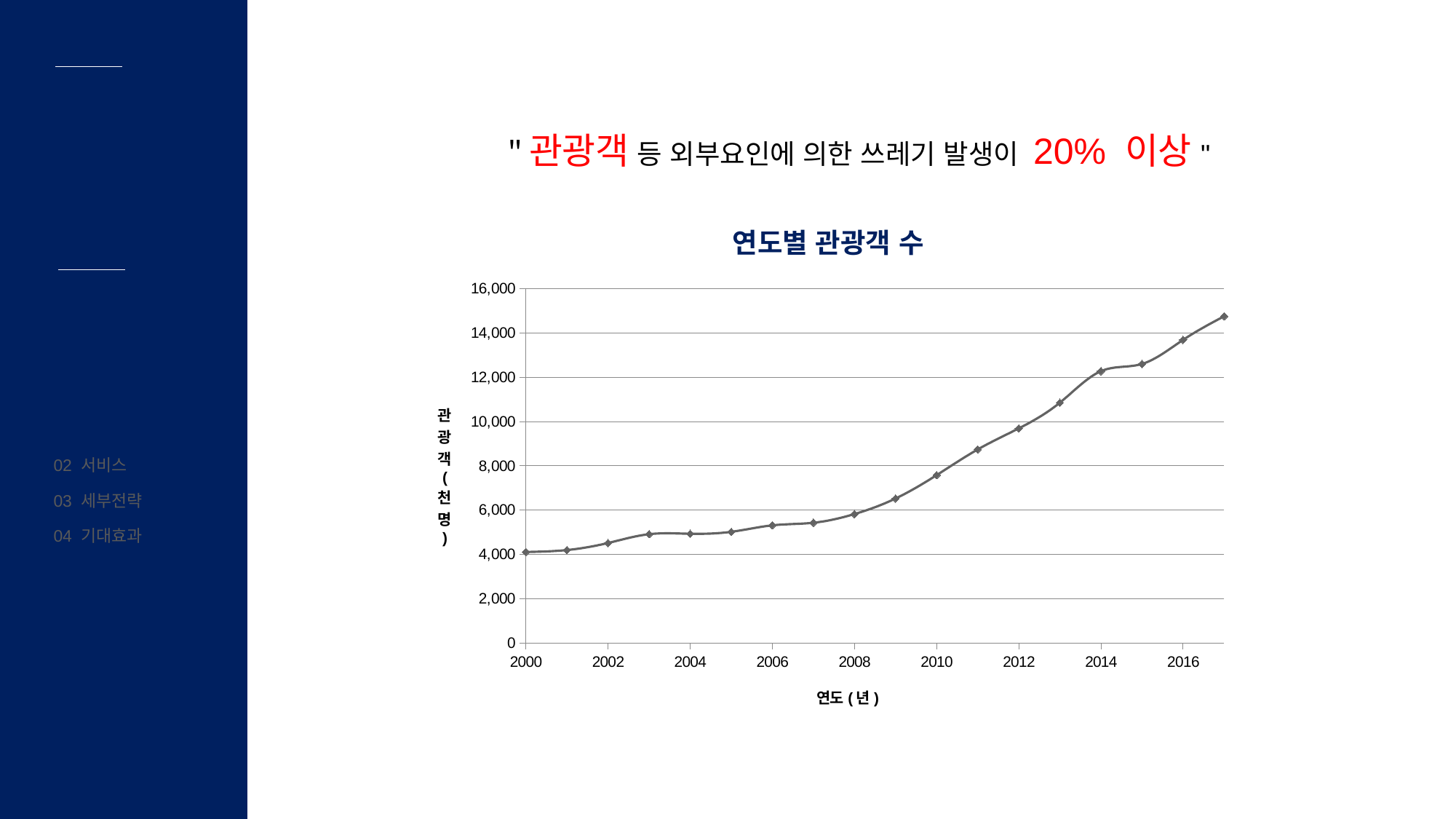

#
01.
시장분석
＂관광객 등 외부요인에 의한 쓰레기 발생이 20% 이상"

### Chart: 연도별 관광객 수

| Category |  |
|---|---|
01 시장분석
02 서비스
03 세부전략
04 기대효과